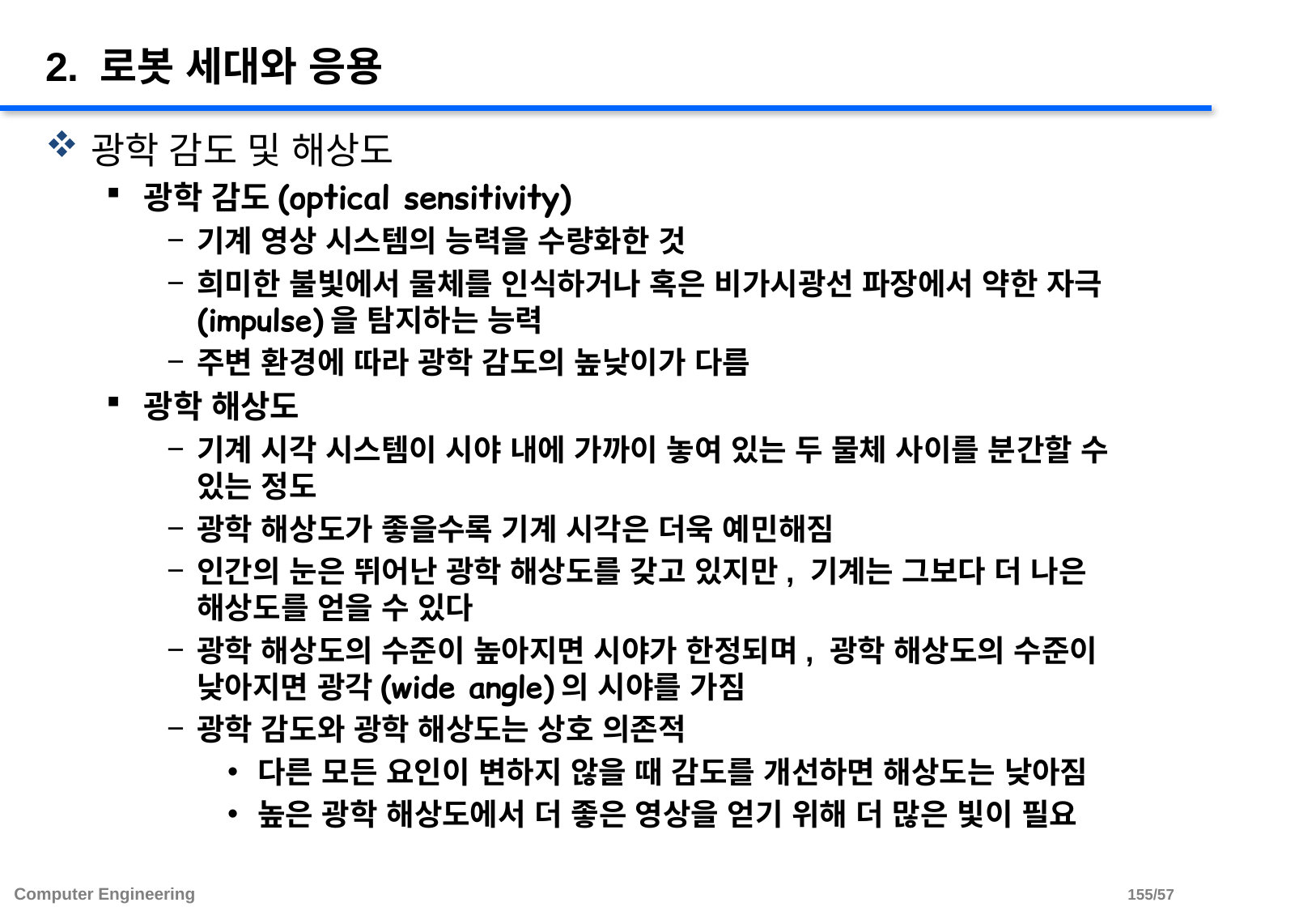

# 2. 로봇 세대와 응용
광학 감도 및 해상도
광학 감도(optical sensitivity)
기계 영상 시스템의 능력을 수량화한 것
희미한 불빛에서 물체를 인식하거나 혹은 비가시광선 파장에서 약한 자극 (impulse)을 탐지하는 능력
주변 환경에 따라 광학 감도의 높낮이가 다름
광학 해상도
기계 시각 시스템이 시야 내에 가까이 놓여 있는 두 물체 사이를 분간할 수 있는 정도
광학 해상도가 좋을수록 기계 시각은 더욱 예민해짐
인간의 눈은 뛰어난 광학 해상도를 갖고 있지만, 기계는 그보다 더 나은 해상도를 얻을 수 있다
광학 해상도의 수준이 높아지면 시야가 한정되며, 광학 해상도의 수준이 낮아지면 광각(wide angle)의 시야를 가짐
광학 감도와 광학 해상도는 상호 의존적
다른 모든 요인이 변하지 않을 때 감도를 개선하면 해상도는 낮아짐
높은 광학 해상도에서 더 좋은 영상을 얻기 위해 더 많은 빛이 필요